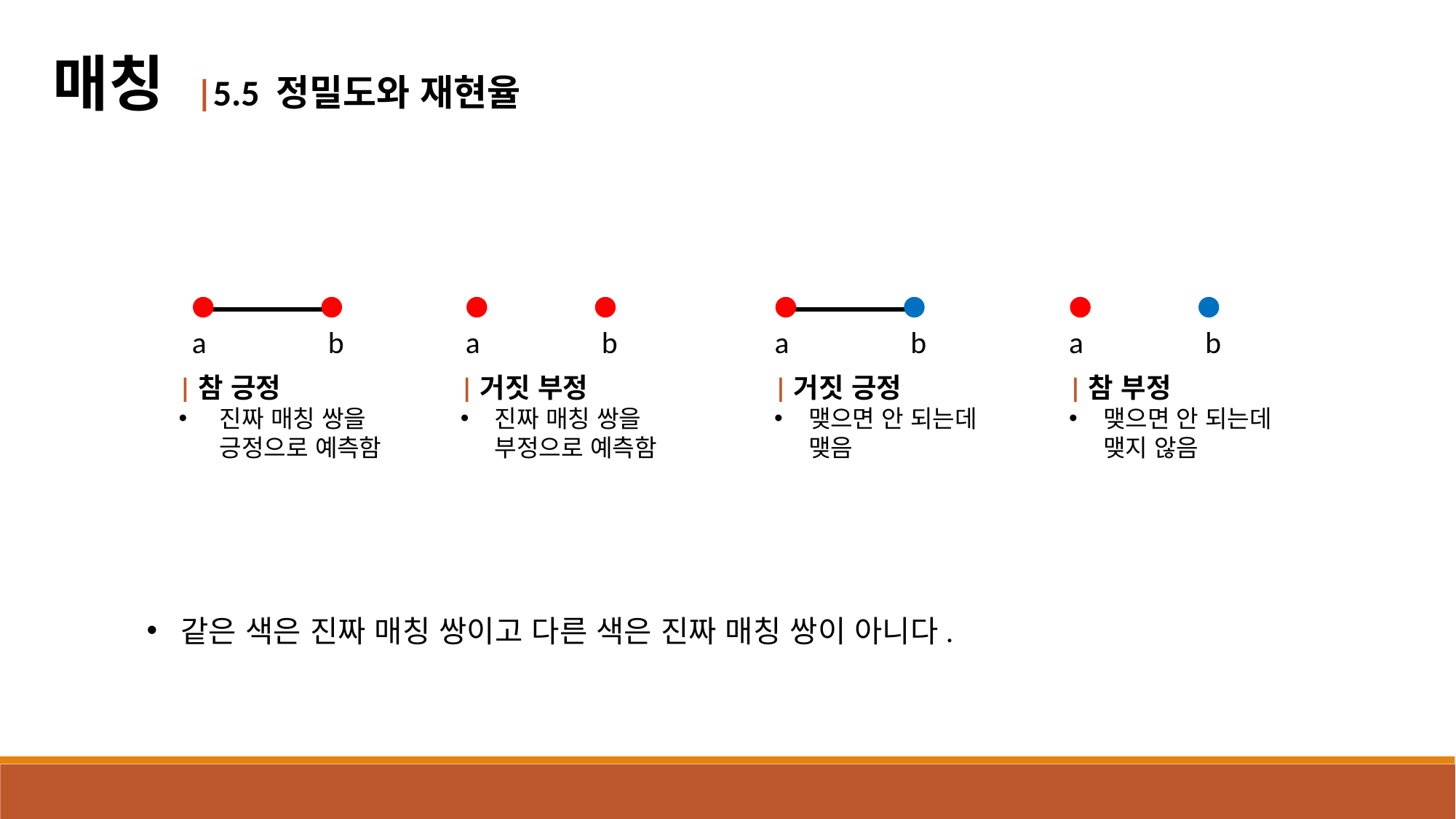

매칭 |5.5 정밀도와 재현율

a
b
a
b
a
b
a
b
|참 긍정
진짜 매칭 쌍을 긍정으로 예측함
|거짓 부정
진짜 매칭 쌍을 부정으로 예측함
|거짓 긍정
맺으면 안 되는데 맺음
|참 부정
맺으면 안 되는데 맺지 않음
같은 색은 진짜 매칭 쌍이고 다른 색은 진짜 매칭 쌍이 아니다.